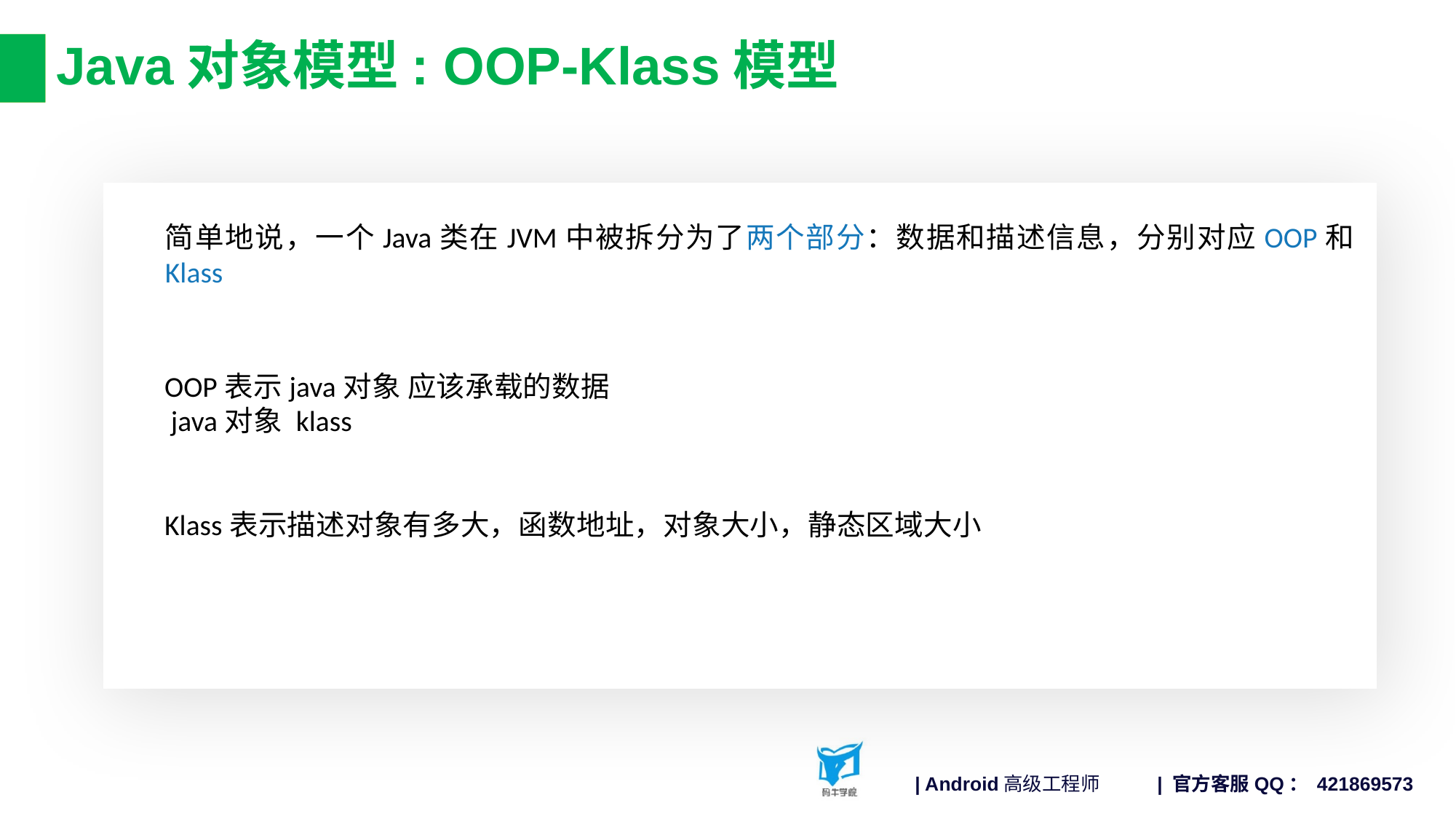

# Java对象模型: OOP-Klass模型

简单地说，一个Java类在JVM中被拆分为了两个部分：数据和描述信息，分别对应OOP和Klass
OOP表示java对象 应该承载的数据
 java对象 klass

Klass表示描述对象有多大，函数地址，对象大小，静态区域大小